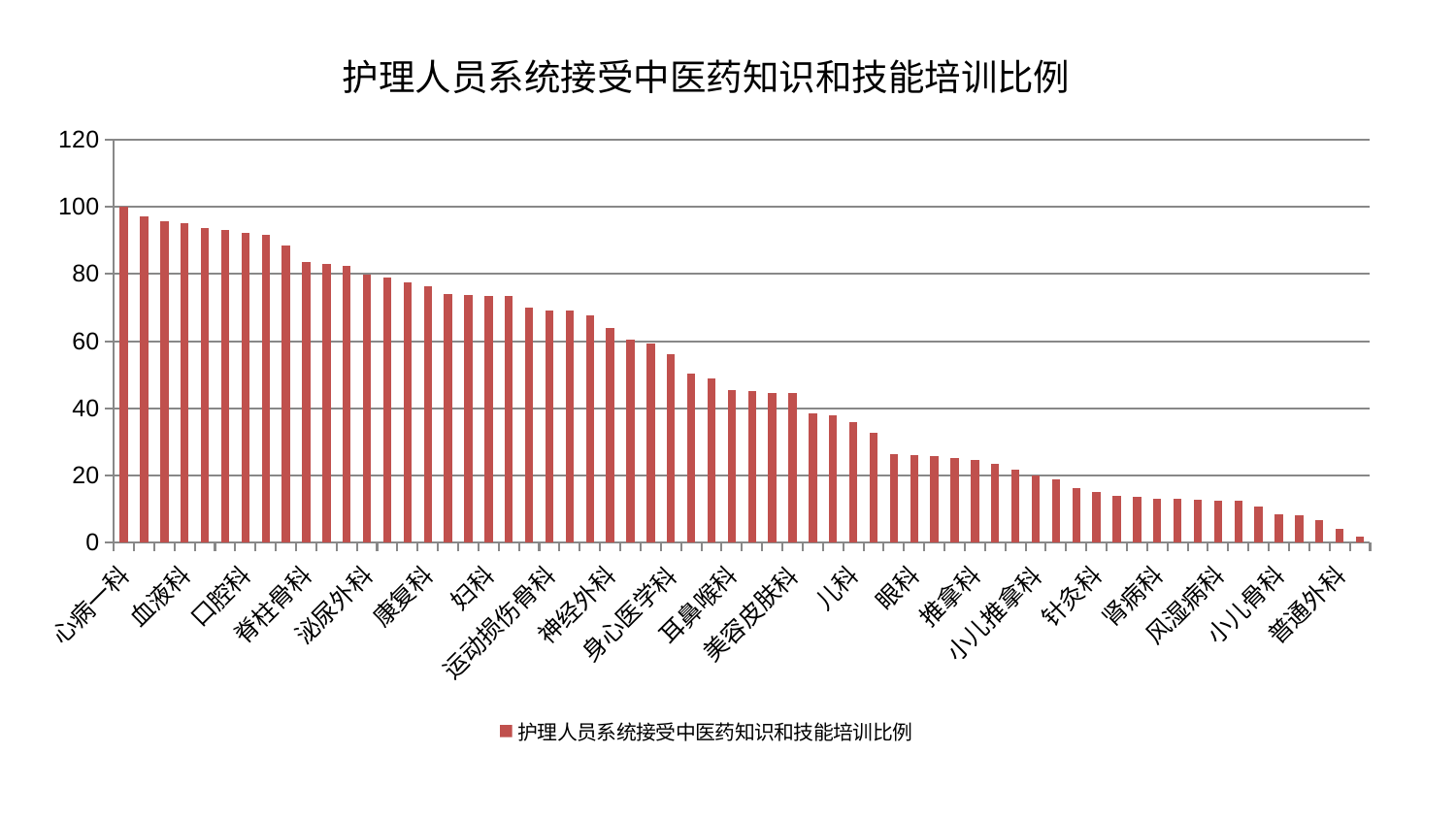

### Chart: 护理人员系统接受中医药知识和技能培训比例

| Category | 护理人员系统接受中医药知识和技能培训比例 |
|---|---|
| 心病一科 | 100.0 |
| 骨科 | 97.26046192264434 |
| 产科 | 95.80937960723733 |
| 血液科 | 95.12482784873505 |
| 脑病一科 | 93.61443794672364 |
| 心病四科 | 92.98829338190735 |
| 口腔科 | 92.13416951534775 |
| 综合内科 | 91.51143865659778 |
| 胸外科 | 88.38861299145208 |
| 脊柱骨科 | 83.69472943406429 |
| 皮肤科 | 82.9648525057599 |
| 乳腺甲状腺外科 | 82.35554707963654 |
| 泌尿外科 | 79.67500021342445 |
| 肛肠科 | 78.86156401386353 |
| 消化内科 | 77.54371894890114 |
| 康复科 | 76.38010196744963 |
| 神经内科 | 73.96420929079177 |
| 妇二科 | 73.75355180558643 |
| 妇科 | 73.56193196686002 |
| 治未病中心 | 73.35903115052233 |
| 心血管内科 | 70.08769412129568 |
| 运动损伤骨科 | 69.10884603501283 |
| 妇科妇二科合并 | 68.97849885187208 |
| 脑病二科 | 67.58889399990358 |
| 神经外科 | 63.99408152385718 |
| 男科 | 60.500859908546516 |
| 东区重症医学科 | 59.38036056812665 |
| 身心医学科 | 56.16244553039898 |
| 呼吸内科 | 50.37135640020968 |
| 中医外治中心 | 48.99967877836426 |
| 耳鼻喉科 | 45.287626470396624 |
| 肝胆外科 | 45.25509044863795 |
| 脾胃病科 | 44.6434293101654 |
| 美容皮肤科 | 44.542142405006174 |
| 肾脏内科 | 38.594873269147875 |
| 心病三科 | 38.023655177028296 |
| 儿科 | 35.77942544886781 |
| 内分泌科 | 32.607153409884305 |
| 显微骨科 | 26.338237698552227 |
| 眼科 | 26.031157131485234 |
| 肿瘤内科 | 25.82239214306218 |
| 西区重症医学科 | 25.290656278265033 |
| 推拿科 | 24.68964765855124 |
| 心病二科 | 23.502055900611182 |
| 脑病三科 | 21.768344412365263 |
| 小儿推拿科 | 19.924267600724892 |
| 微创骨科 | 18.953245683770604 |
| 肝病科 | 16.287159122951586 |
| 针灸科 | 15.211658617068105 |
| 脾胃科消化科合并 | 13.801673692552026 |
| 周围血管科 | 13.590612134924802 |
| 肾病科 | 13.11038978062284 |
| 关节骨科 | 12.991903015982805 |
| 老年医学科 | 12.808398436878814 |
| 风湿病科 | 12.604437226794767 |
| 创伤骨科 | 12.464261641575723 |
| 医院 | 10.733870185900377 |
| 小儿骨科 | 8.329718332578953 |
| 重症医学科 | 8.08668991476431 |
| 东区肾病科 | 6.574606044932686 |
| 普通外科 | 3.983003251566811 |
| 中医经典科 | 1.7439526747802891 |
186